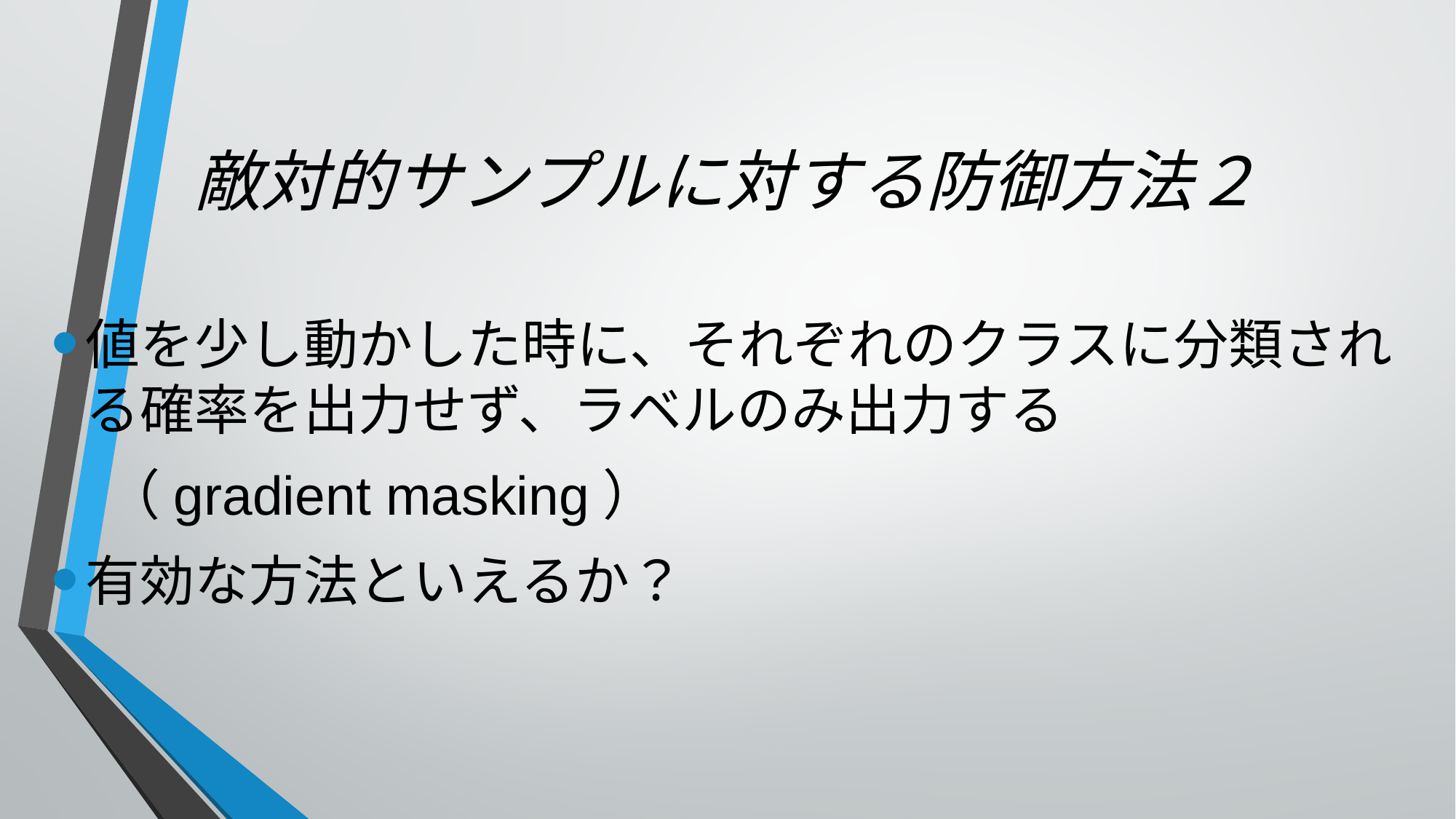

敵対的サンプルに対する防御方法２

値を少し動かした時に、それぞれのクラスに分類される確率を出力せず、ラベルのみ出力する
（gradient masking）
有効な方法といえるか？